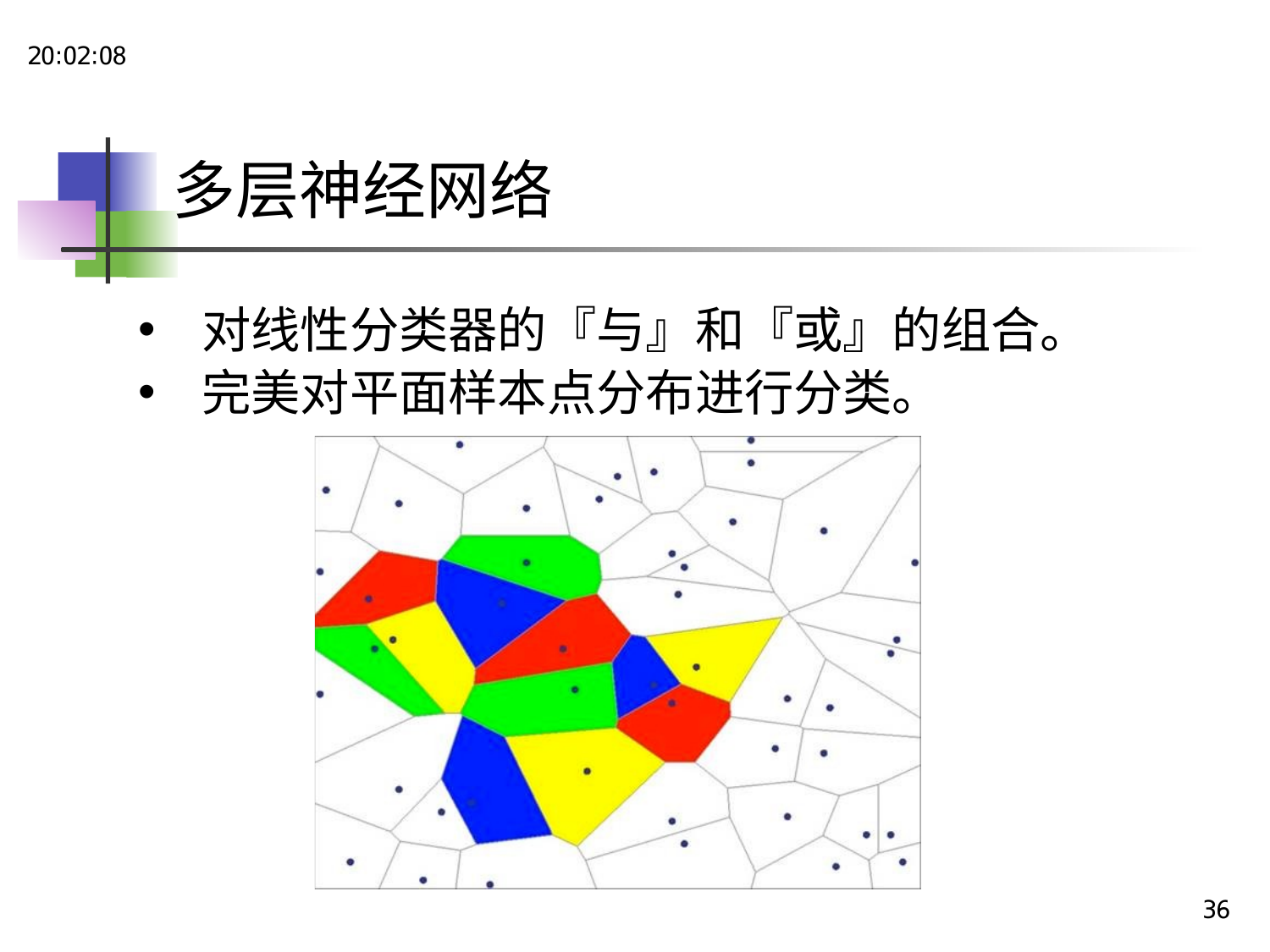

20:02:08
# 多层神经网络
对线性分类器的『与』和『或』的组合。
完美对平面样本点分布进行分类。

36